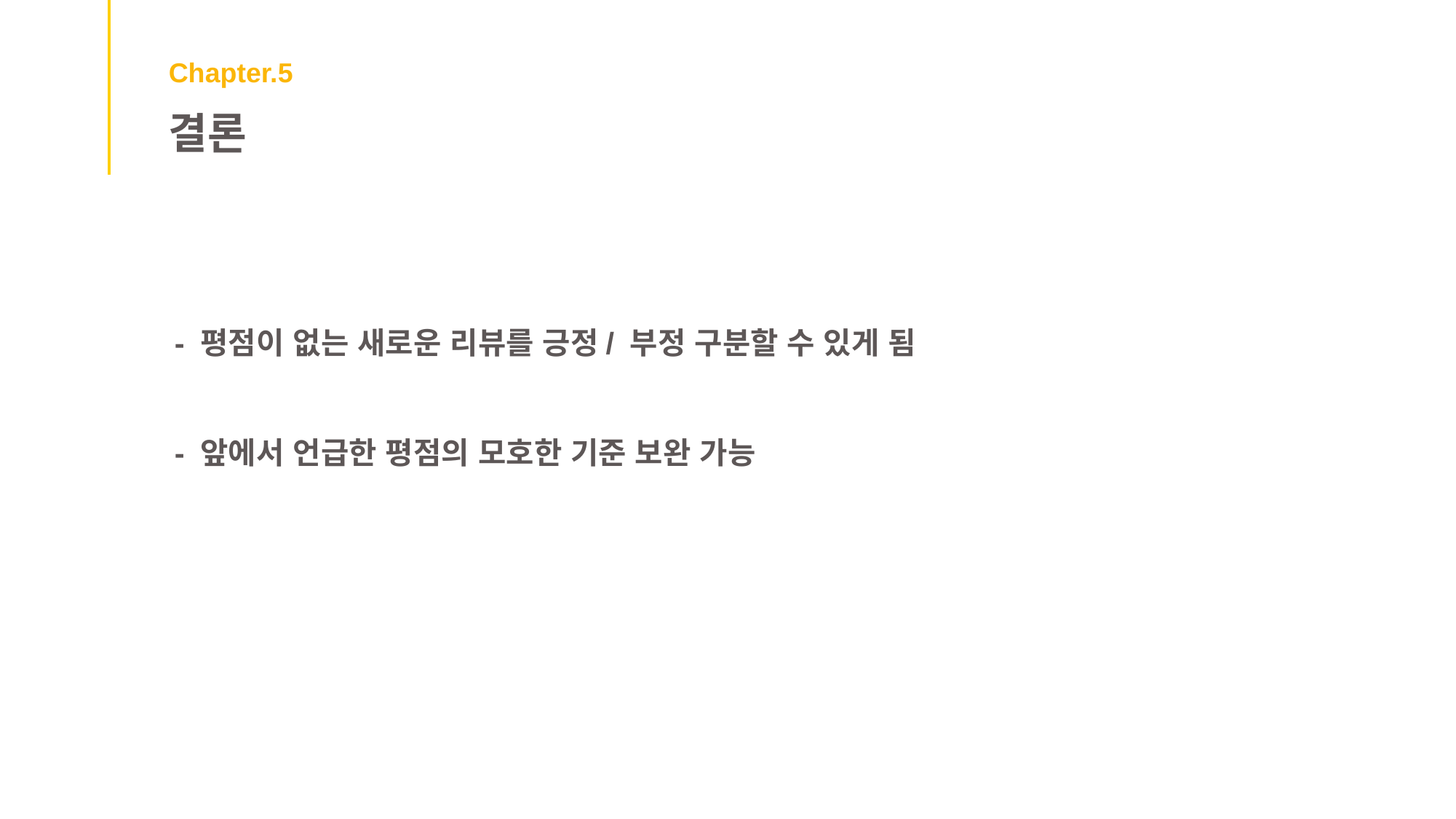

Chapter.5
결론
- 평점이 없는 새로운 리뷰를 긍정/ 부정 구분할 수 있게 됨

- 앞에서 언급한 평점의 모호한 기준 보완 가능